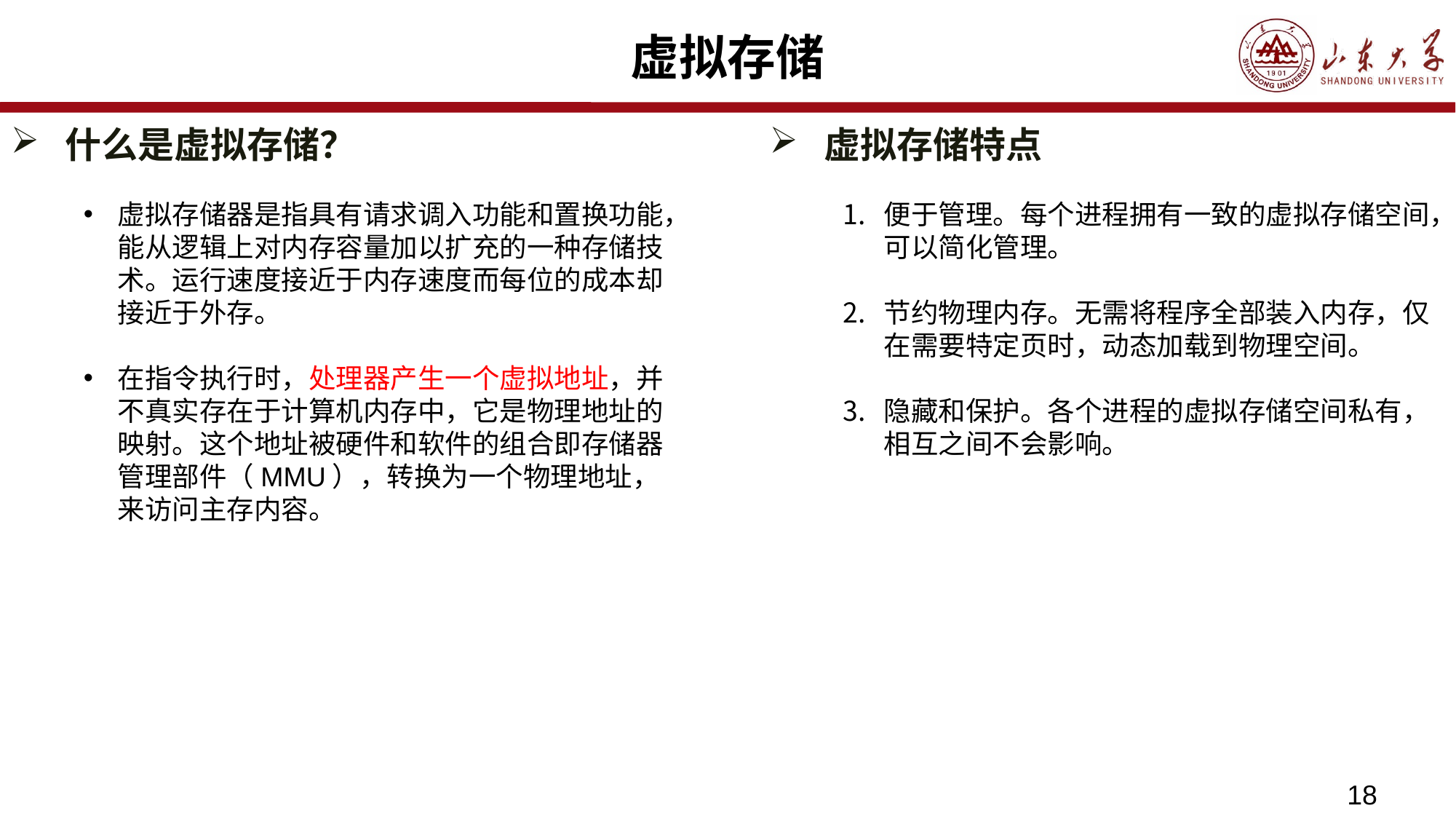

# 虚拟存储
什么是虚拟存储？
虚拟存储特点
虚拟存储器是指具有请求调入功能和置换功能，能从逻辑上对内存容量加以扩充的一种存储技术。运行速度接近于内存速度而每位的成本却接近于外存。

在指令执行时，处理器产生一个虚拟地址，并不真实存在于计算机内存中，它是物理地址的映射。这个地址被硬件和软件的组合即存储器管理部件（MMU），转换为一个物理地址，来访问主存内容。
便于管理。每个进程拥有一致的虚拟存储空间，可以简化管理。

节约物理内存。无需将程序全部装入内存，仅在需要特定页时，动态加载到物理空间。

隐藏和保护。各个进程的虚拟存储空间私有，相互之间不会影响。
18